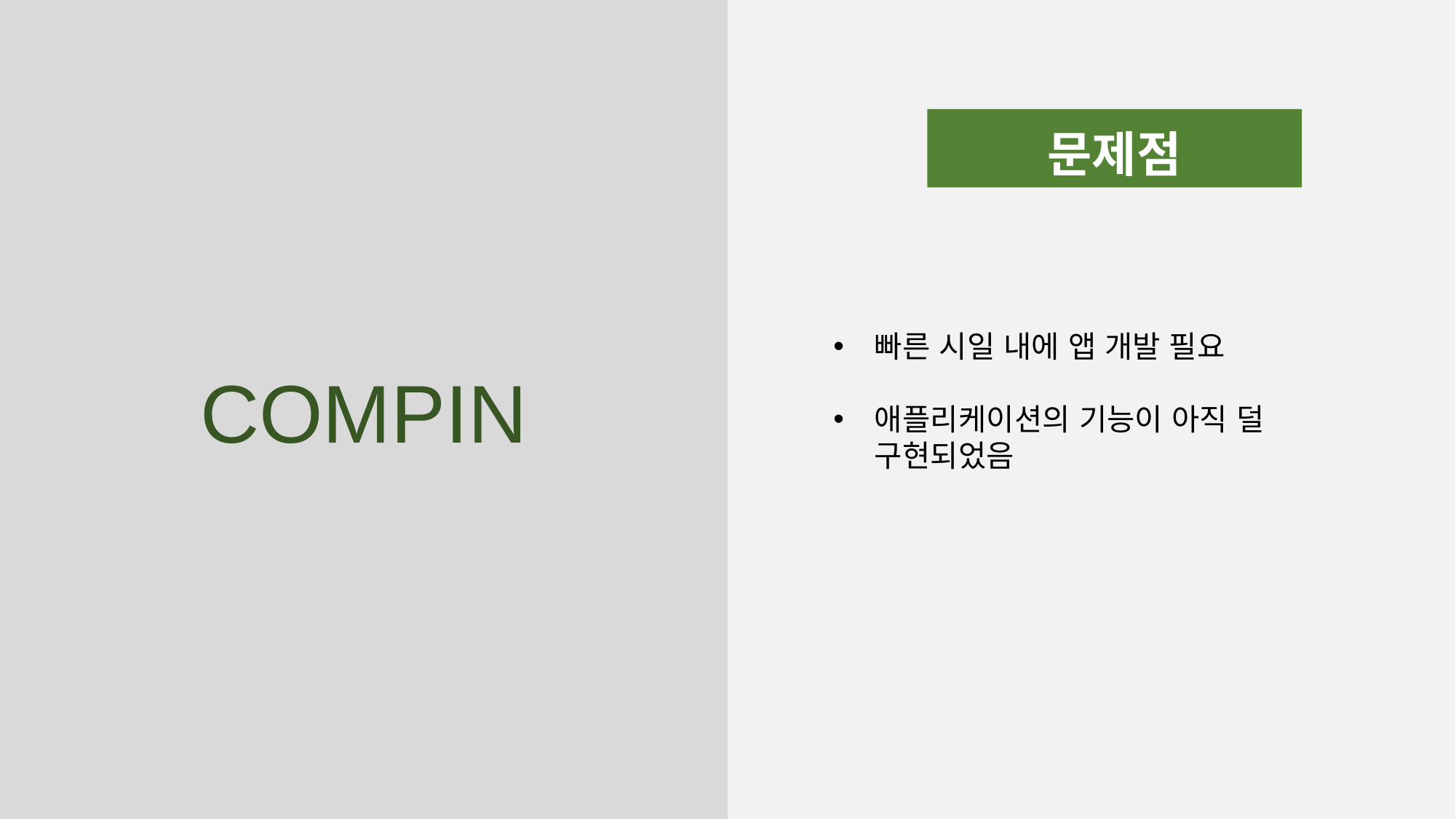

문제점
COMPIN
빠른 시일 내에 앱 개발 필요

애플리케이션의 기능이 아직 덜 구현되었음